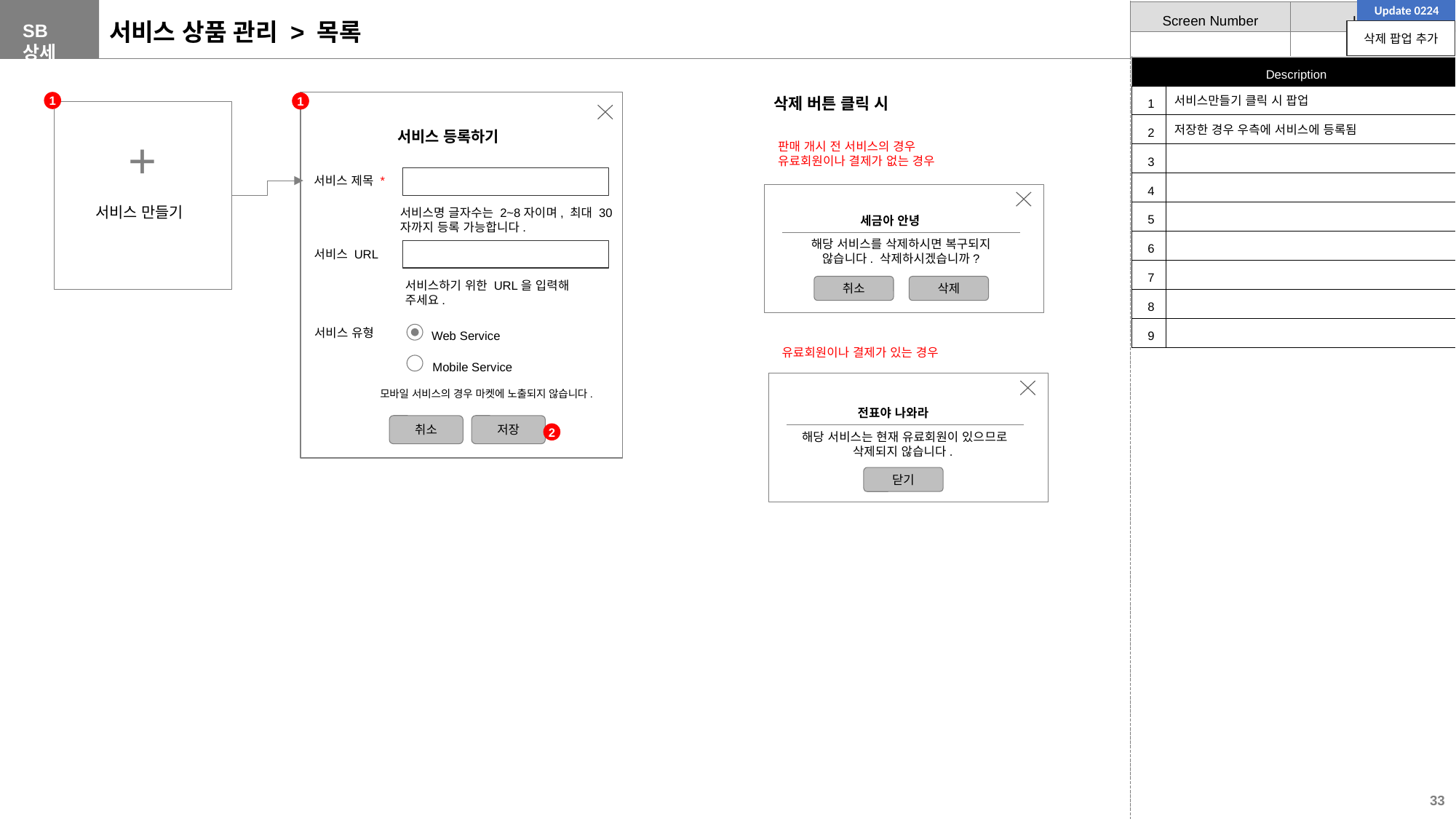

Update 0224
# 서비스 상품 관리 > 목록
삭제 팝업 추가
| Description |  |
| --- | --- |
| 1 | 서비스만들기 클릭 시 팝업 |
| 2 | 저장한 경우 우측에 서비스에 등록됨 |
| 3 |  |
| 4 |  |
| 5 |  |
| 6 |  |
| 7 |  |
| 8 |  |
| 9 |  |
삭제 버튼 클릭 시
1

1

서비스 등록하기
+
판매 개시 전 서비스의 경우
유료회원이나 결제가 없는 경우

서비스 제목 *

서비스 만들기
서비스명 글자수는 2~8자이며, 최대 30자까지 등록 가능합니다.
세금아 안녕
해당 서비스를 삭제하시면 복구되지 않습니다. 삭제하시겠습니까?

서비스 URL
서비스하기 위한 URL을 입력해 주세요.
취소
삭제
Web Service

서비스 유형
유료회원이나 결제가 있는 경우
Mobile Service

모바일 서비스의 경우 마켓에 노출되지 않습니다.
전표야 나와라
취소
저장
2
해당 서비스는 현재 유료회원이 있으므로 삭제되지 않습니다.
닫기